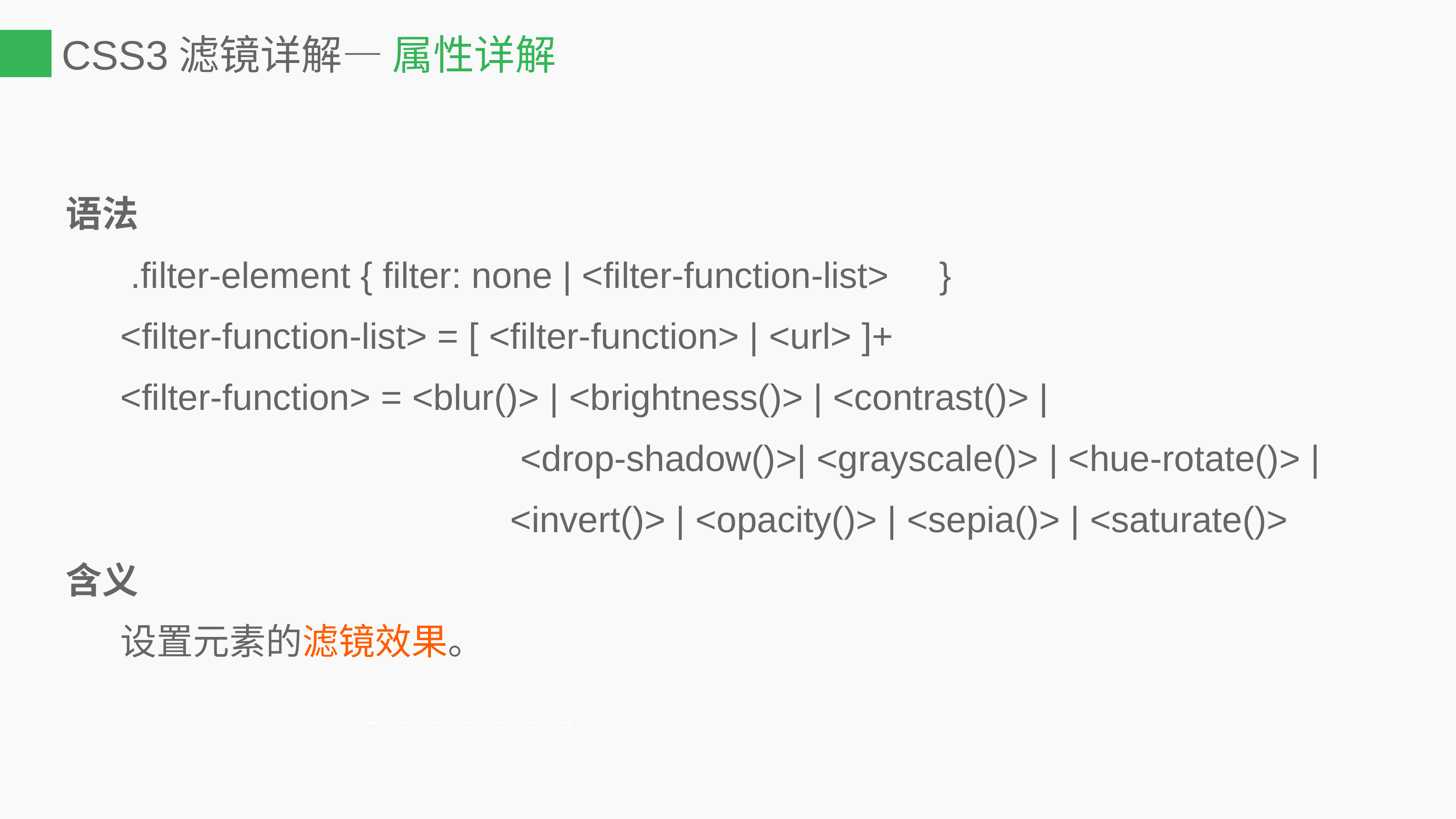

# CSS3滤镜详解— 属性详解
语法
	 .filter-element { filter: none | <filter-function-list>	}
	<filter-function-list> = [ <filter-function> | <url> ]+
	<filter-function> = <blur()> | <brightness()> | <contrast()> |
                                             <drop-shadow()>| <grayscale()> | <hue-rotate()> |
                                            <invert()> | <opacity()> | <sepia()> | <saturate()>
含义
	设置元素的滤镜效果。